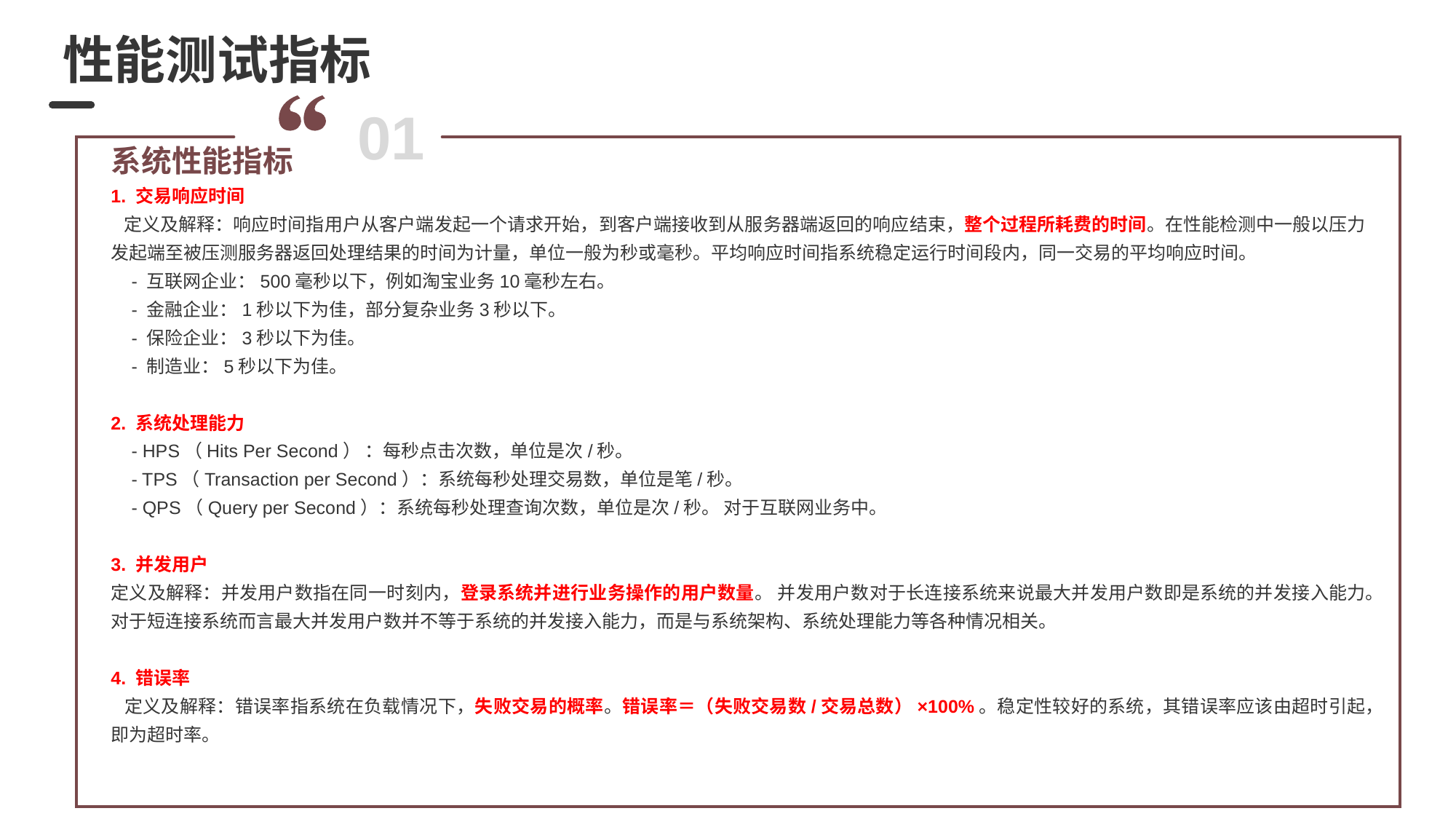

性能测试指标
01

系统性能指标

1. 交易响应时间
  定义及解释：响应时间指用户从客户端发起一个请求开始，到客户端接收到从服务器端返回的响应结束，整个过程所耗费的时间。在性能检测中一般以压力发起端至被压测服务器返回处理结果的时间为计量，单位一般为秒或毫秒。平均响应时间指系统稳定运行时间段内，同一交易的平均响应时间。
    - 互联网企业：500毫秒以下，例如淘宝业务10毫秒左右。
    - 金融企业：1秒以下为佳，部分复杂业务3秒以下。
    - 保险企业：3秒以下为佳。
    - 制造业：5秒以下为佳。

2. 系统处理能力
    - HPS（Hits Per Second） ：每秒点击次数，单位是次/秒。
    - TPS（Transaction per Second）：系统每秒处理交易数，单位是笔/秒。
    - QPS（Query per Second）：系统每秒处理查询次数，单位是次/秒。 对于互联网业务中。

3. 并发用户
定义及解释：并发用户数指在同一时刻内，登录系统并进行业务操作的用户数量。 并发用户数对于长连接系统来说最大并发用户数即是系统的并发接入能力。对于短连接系统而言最大并发用户数并不等于系统的并发接入能力，而是与系统架构、系统处理能力等各种情况相关。

4. 错误率
  定义及解释：错误率指系统在负载情况下，失败交易的概率。错误率＝（失败交易数/交易总数）×100%。稳定性较好的系统，其错误率应该由超时引起，即为超时率。